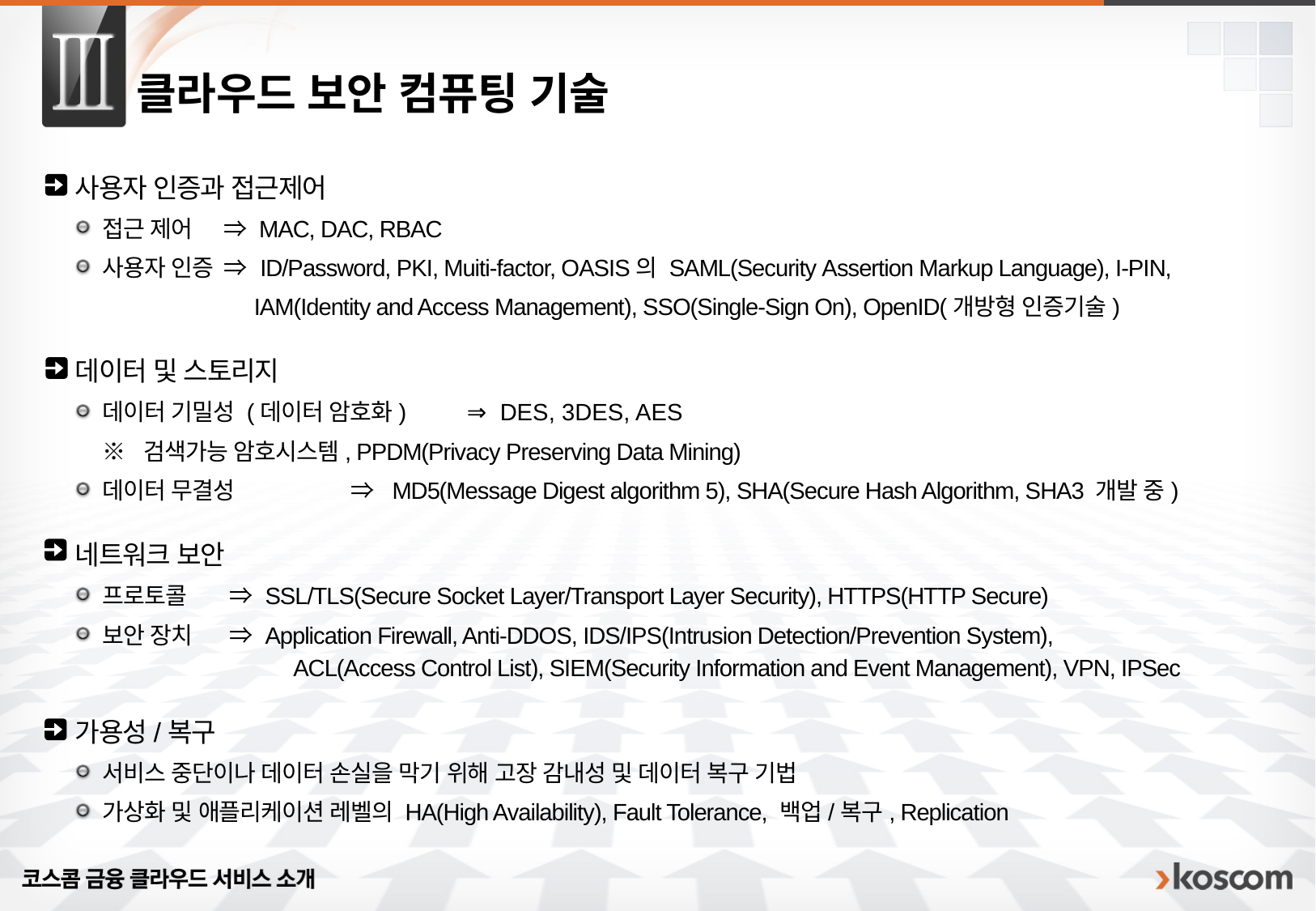

# 클라우드 보안 컴퓨팅 기술
사용자 인증과 접근제어
접근 제어	⇒ MAC, DAC, RBAC
사용자 인증 	⇒ ID/Password, PKI, Muiti-factor, OASIS의 SAML(Security Assertion Markup Language), I-PIN,
		     IAM(Identity and Access Management), SSO(Single-Sign On), OpenID(개방형 인증기술)

데이터 및 스토리지
데이터 기밀성 (데이터 암호화)	⇒  DES, 3DES, AES
	※  검색가능 암호시스템, PPDM(Privacy Preserving Data Mining)
데이터 무결성 	 ⇒  MD5(Message Digest algorithm 5), SHA(Secure Hash Algorithm, SHA3 개발 중)

네트워크 보안
프로토콜	 ⇒ SSL/TLS(Secure Socket Layer/Transport Layer Security), HTTPS(HTTP Secure)
보안 장치 	 ⇒ Application Firewall, Anti-DDOS, IDS/IPS(Intrusion Detection/Prevention System),
                                 ACL(Access Control List), SIEM(Security Information and Event Management), VPN, IPSec

가용성/복구
서비스 중단이나 데이터 손실을 막기 위해 고장 감내성 및 데이터 복구 기법
가상화 및 애플리케이션 레벨의 HA(High Availability), Fault Tolerance, 백업/복구, Replication